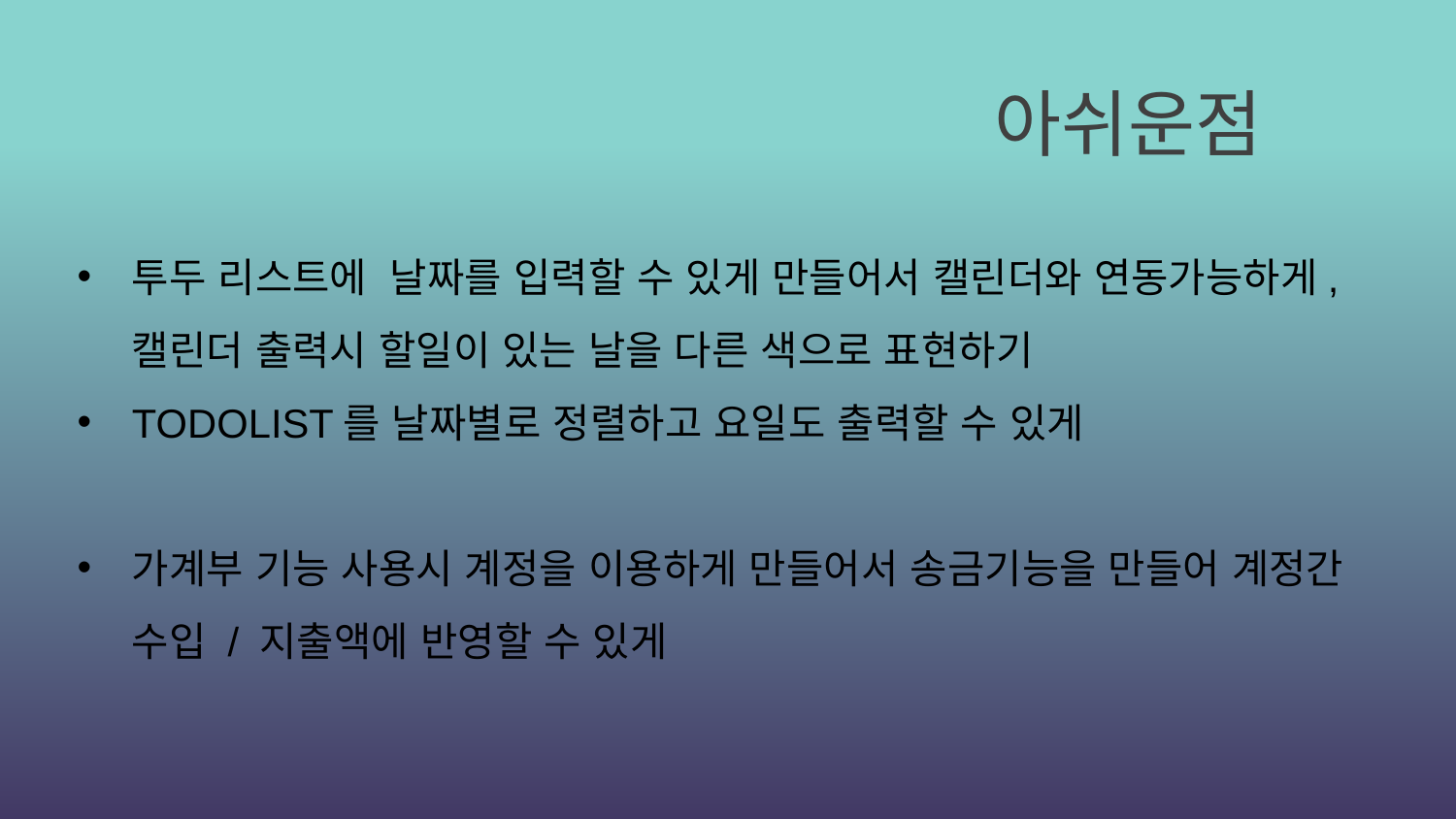

아쉬운점
투두 리스트에  날짜를 입력할 수 있게 만들어서 캘린더와 연동가능하게, 캘린더 출력시 할일이 있는 날을 다른 색으로 표현하기
TODOLIST를 날짜별로 정렬하고 요일도 출력할 수 있게

가계부 기능 사용시 계정을 이용하게 만들어서 송금기능을 만들어 계정간 수입 / 지출액에 반영할 수 있게